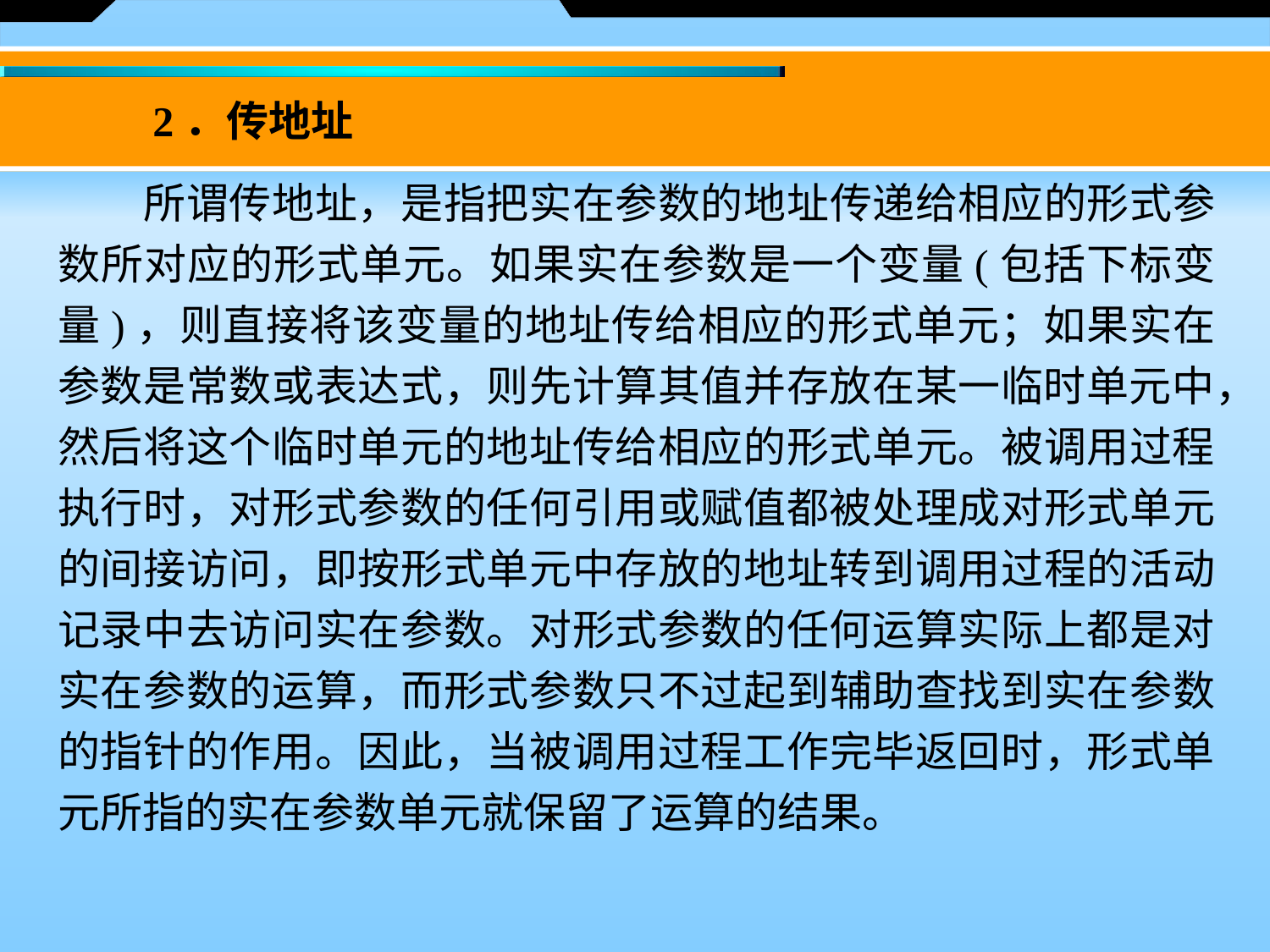

2．传地址
　　所谓传地址，是指把实在参数的地址传递给相应的形式参数所对应的形式单元。如果实在参数是一个变量(包括下标变量)，则直接将该变量的地址传给相应的形式单元；如果实在参数是常数或表达式，则先计算其值并存放在某一临时单元中，然后将这个临时单元的地址传给相应的形式单元。被调用过程执行时，对形式参数的任何引用或赋值都被处理成对形式单元的间接访问，即按形式单元中存放的地址转到调用过程的活动记录中去访问实在参数。对形式参数的任何运算实际上都是对实在参数的运算，而形式参数只不过起到辅助查找到实在参数的指针的作用。因此，当被调用过程工作完毕返回时，形式单元所指的实在参数单元就保留了运算的结果。